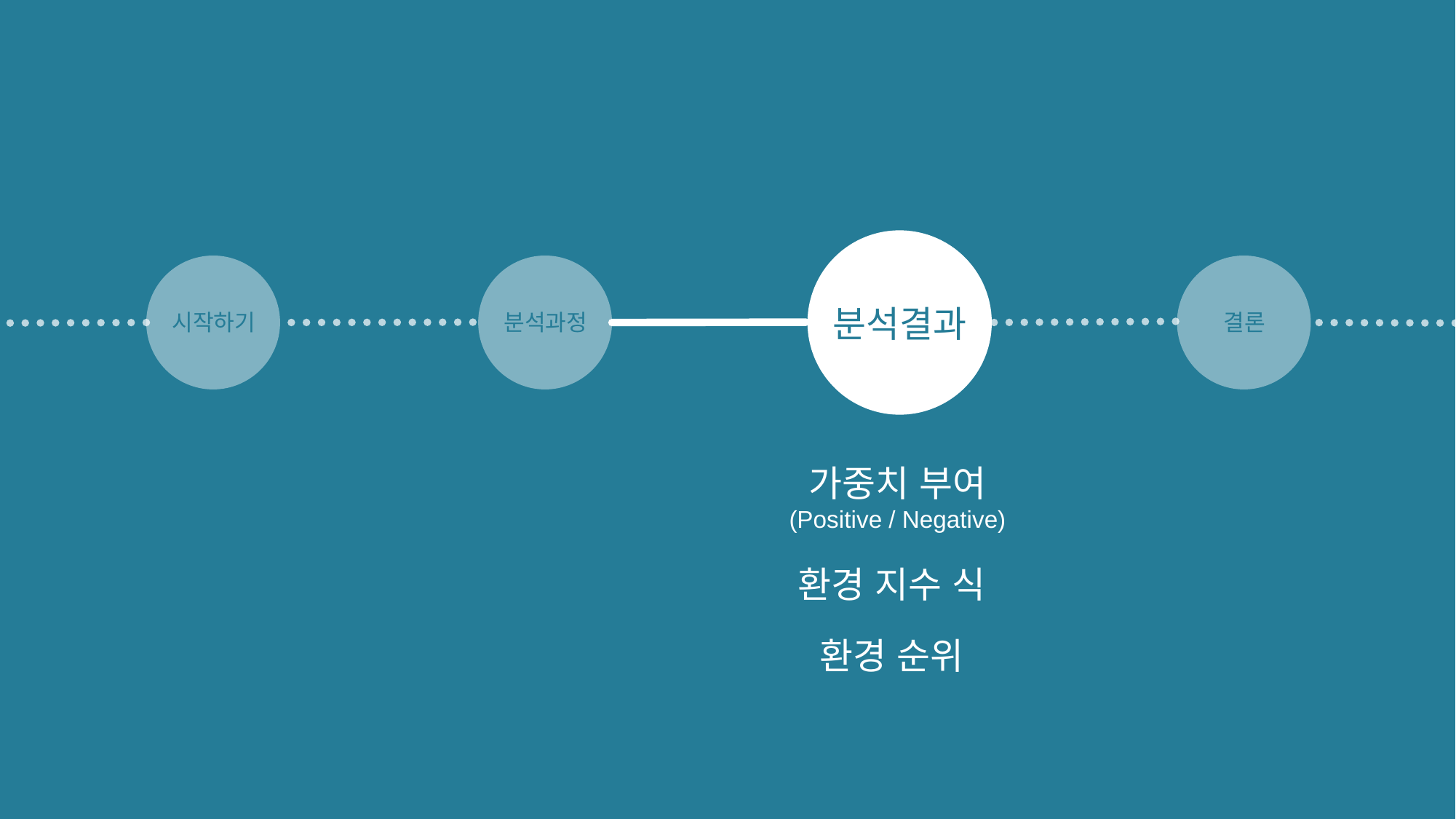

시작하기
분석결과
시작하기
분석과정
분석 결과
결론
가중치 부여
(Positive / Negative)
환경 지수 식
환경 순위